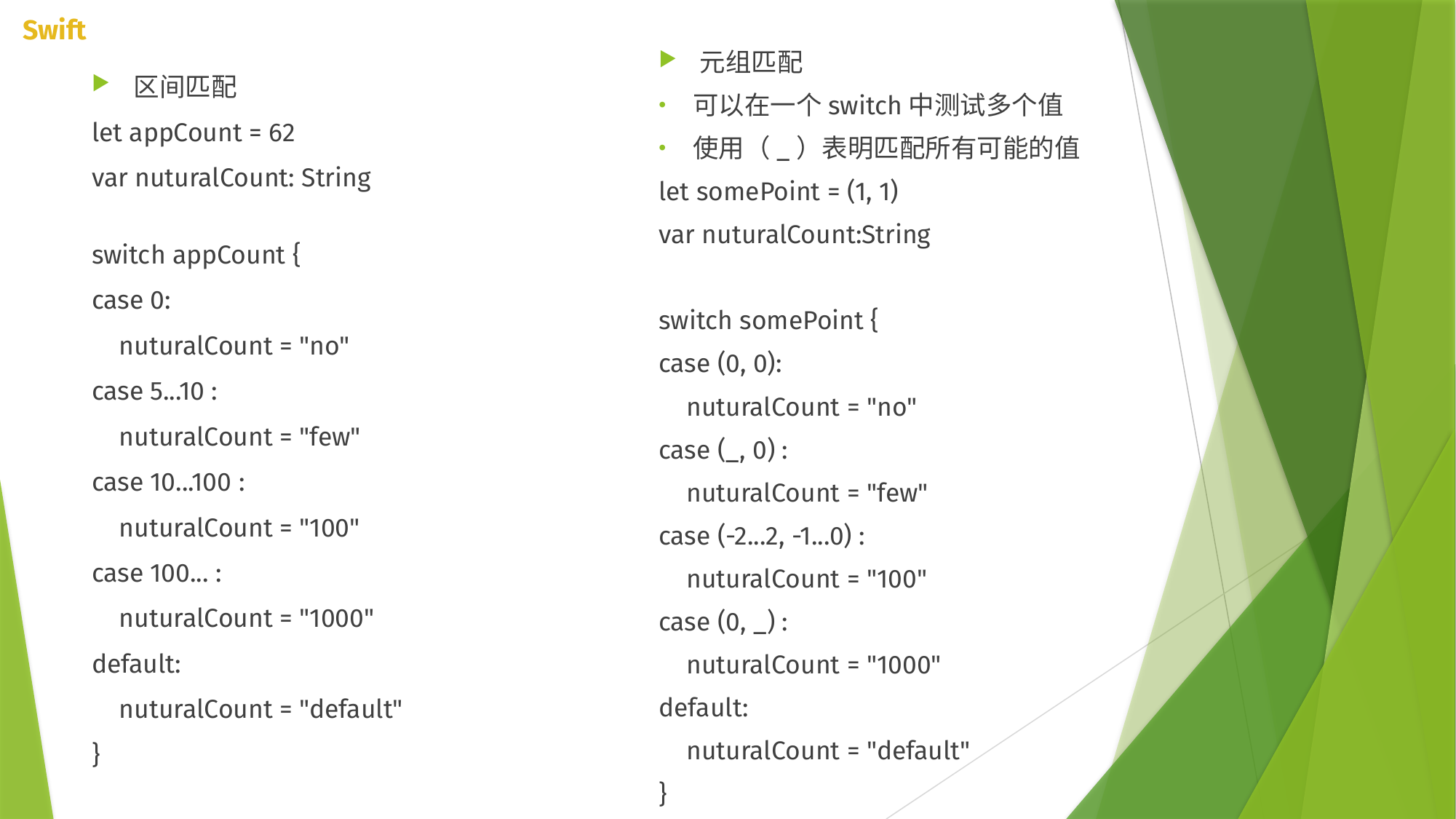

元组匹配
可以在一个switch中测试多个值
使用（_）表明匹配所有可能的值
let somePoint = (1, 1)
var nuturalCount:String

switch somePoint {
case (0, 0):
    nuturalCount = "no"
case (_, 0) :
    nuturalCount = "few"
case (-2...2, -1...0) :
    nuturalCount = "100"
case (0, _) :
    nuturalCount = "1000"
default:
    nuturalCount = "default"
}

区间匹配
let appCount = 62
var nuturalCount: String
switch appCount {
case 0:
    nuturalCount = "no"
case 5...10 :
    nuturalCount = "few"
case 10...100 :
    nuturalCount = "100"
case 100... :
    nuturalCount = "1000"
default:
    nuturalCount = "default"
}